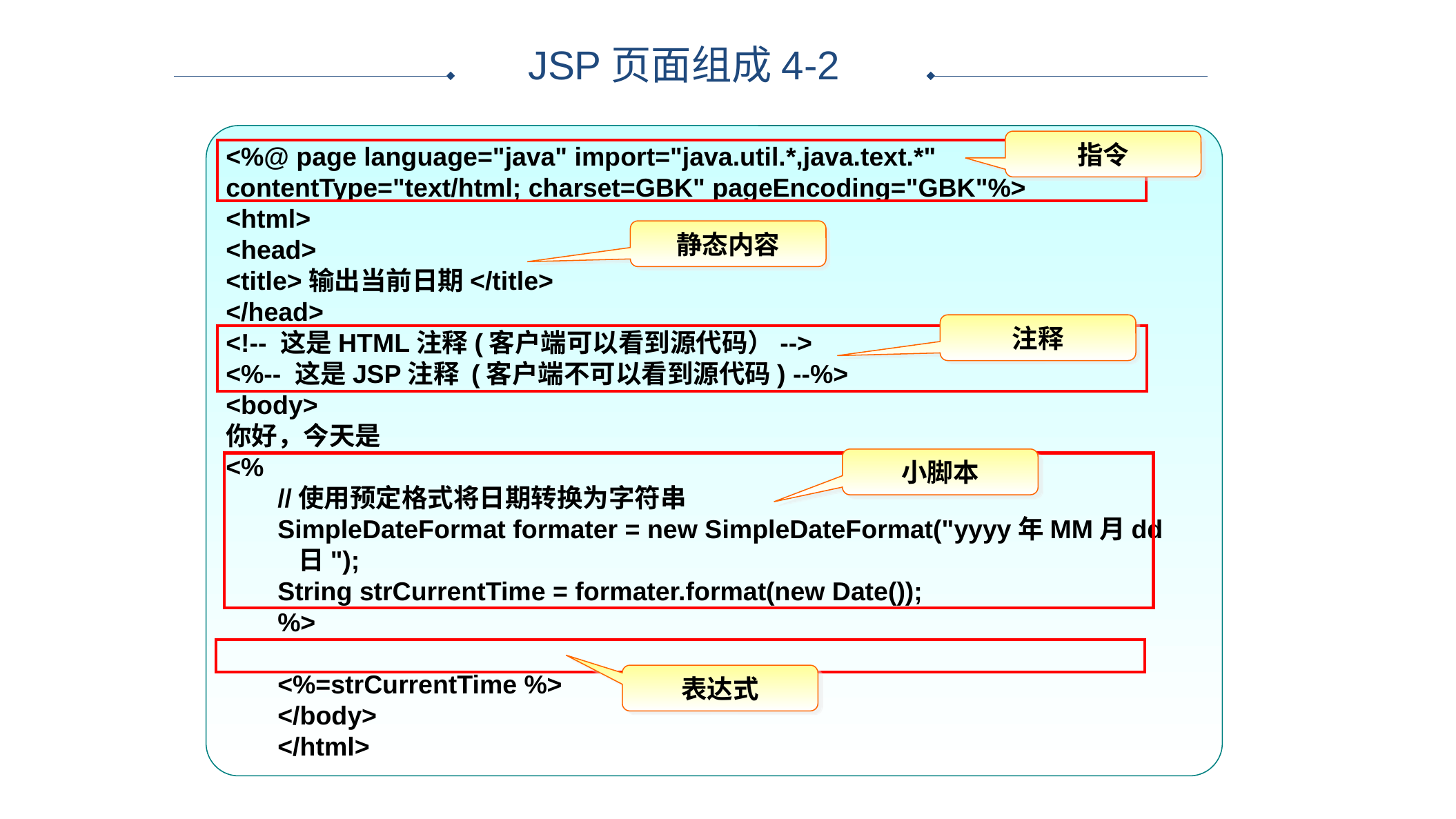

JSP页面组成4-2
<%@ page language="java" import="java.util.*,java.text.*" contentType="text/html; charset=GBK" pageEncoding="GBK"%>
<html>
<head>
<title>输出当前日期</title>
</head>
<!-- 这是HTML注释(客户端可以看到源代码）-->
<%-- 这是JSP注释 (客户端不可以看到源代码) --%>
<body>
你好，今天是
<%
//使用预定格式将日期转换为字符串
SimpleDateFormat formater = new SimpleDateFormat("yyyy年MM月dd日");
String strCurrentTime = formater.format(new Date());
%>

<%=strCurrentTime %>
</body>
</html>
指令

静态内容
注释

小脚本

表达式